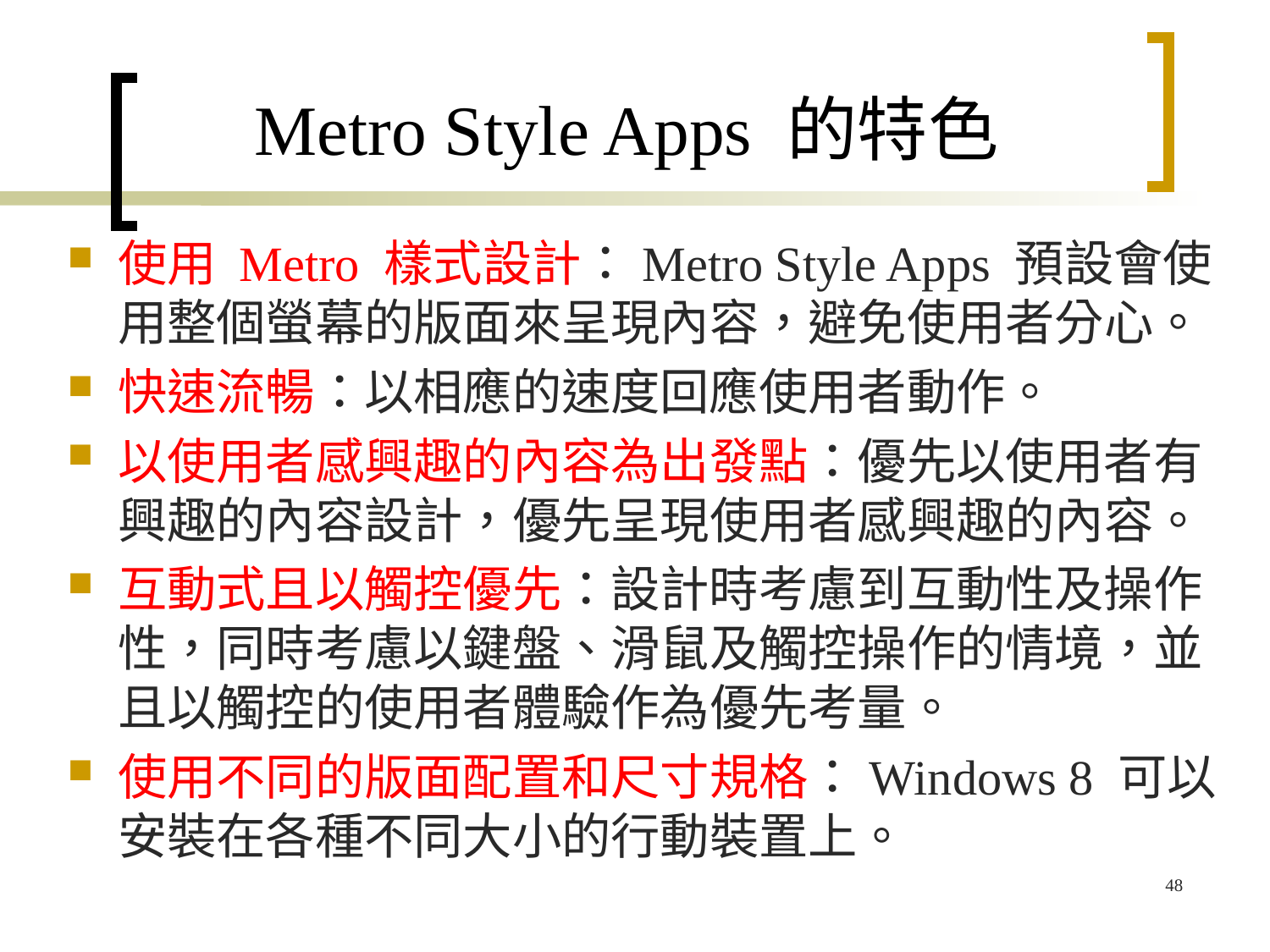

# Metro Style Apps 的特色
使用 Metro 樣式設計：Metro Style Apps 預設會使用整個螢幕的版面來呈現內容，避免使用者分心。
快速流暢：以相應的速度回應使用者動作。
以使用者感興趣的內容為出發點：優先以使用者有興趣的內容設計，優先呈現使用者感興趣的內容。
互動式且以觸控優先：設計時考慮到互動性及操作性，同時考慮以鍵盤、滑鼠及觸控操作的情境，並且以觸控的使用者體驗作為優先考量。
使用不同的版面配置和尺寸規格：Windows 8 可以安裝在各種不同大小的行動裝置上。
48